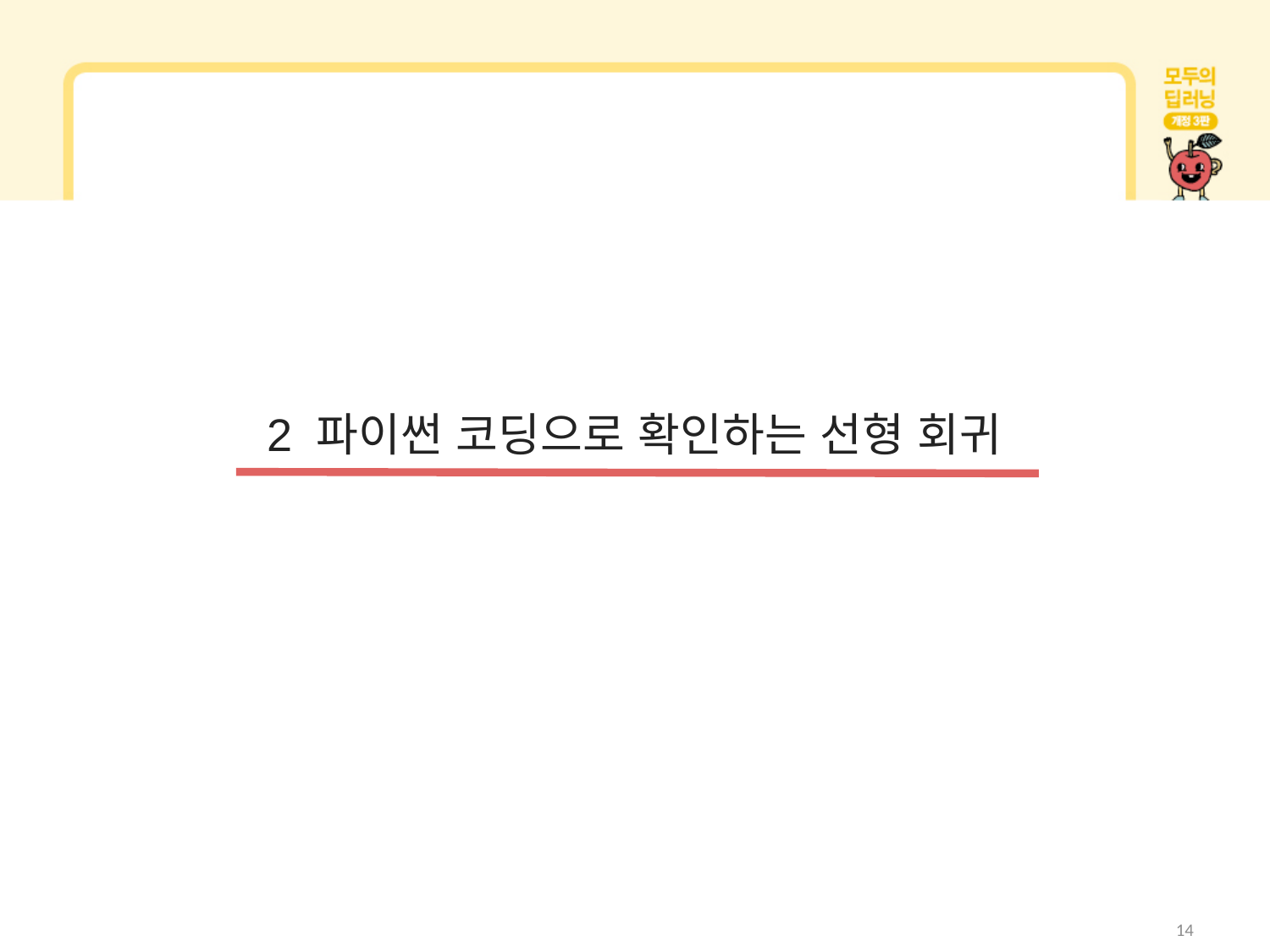

2 파이썬 코딩으로 확인하는 선형 회귀
14